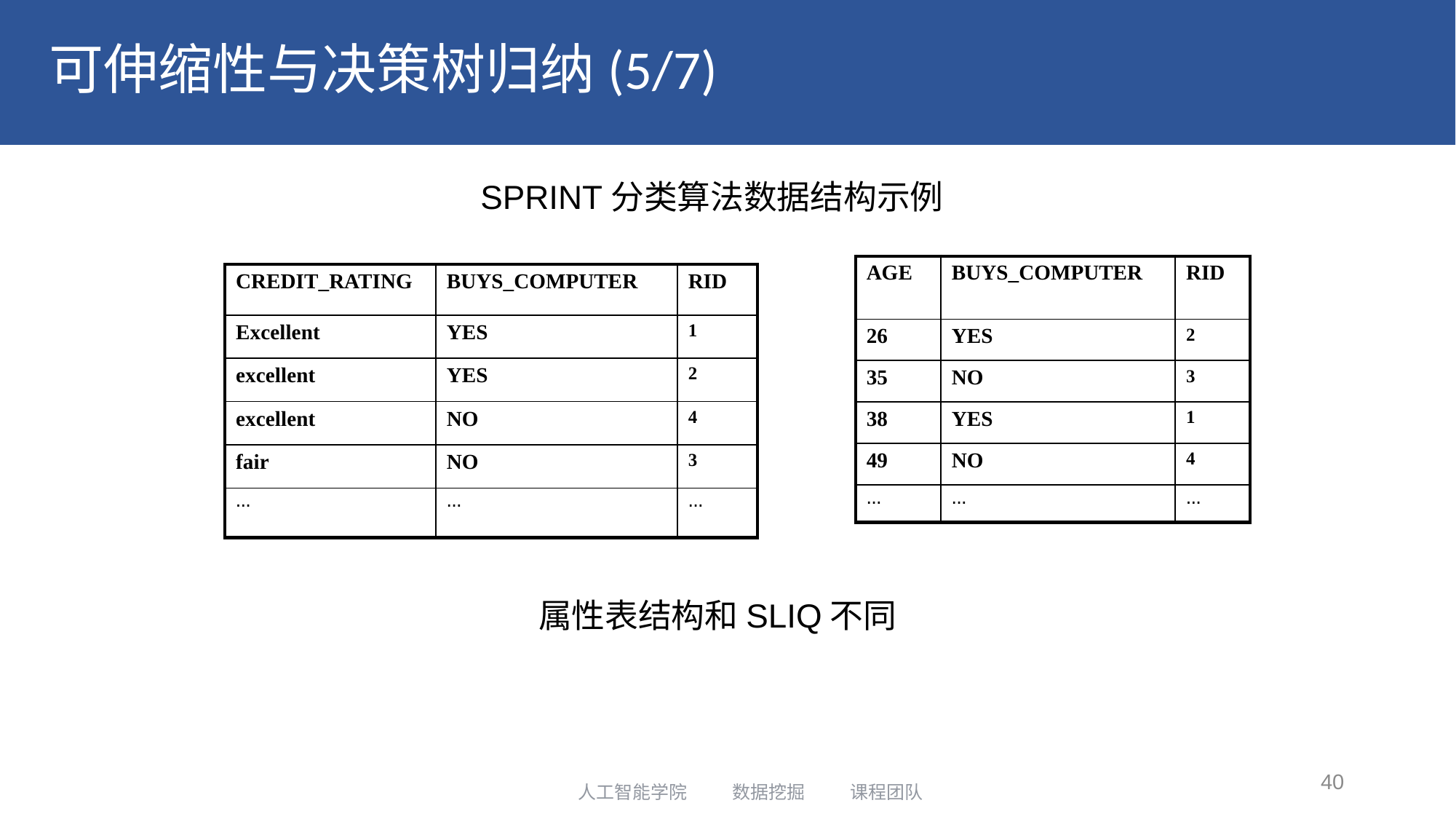

# 可伸缩性与决策树归纳(5/7)
SPRINT分类算法数据结构示例
| AGE | BUYS\_COMPUTER | RID |
| --- | --- | --- |
| 26 | YES | 2 |
| 35 | NO | 3 |
| 38 | YES | 1 |
| 49 | NO | 4 |
| … | … | … |
| CREDIT\_RATING | BUYS\_COMPUTER | RID |
| --- | --- | --- |
| Excellent | YES | 1 |
| excellent | YES | 2 |
| excellent | NO | 4 |
| fair | NO | 3 |
| … | … | … |
属性表结构和SLIQ不同
40
人工智能学院        数据挖掘        课程团队